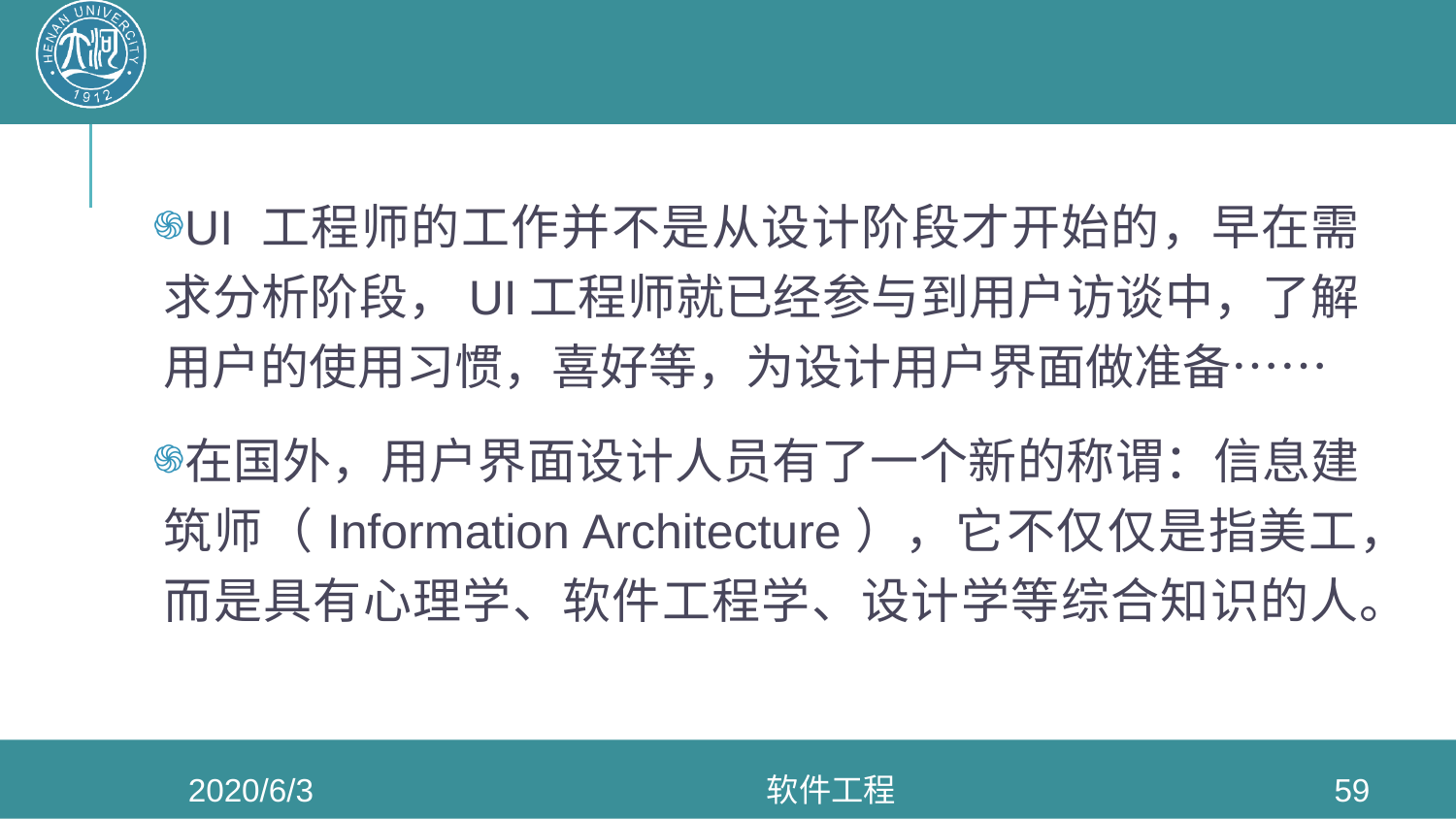

UI 工程师的工作并不是从设计阶段才开始的，早在需求分析阶段，UI工程师就已经参与到用户访谈中，了解用户的使用习惯，喜好等，为设计用户界面做准备……
在国外，用户界面设计人员有了一个新的称谓：信息建筑师（Information Architecture），它不仅仅是指美工，而是具有心理学、软件工程学、设计学等综合知识的人。
2020/6/3
软件工程
59